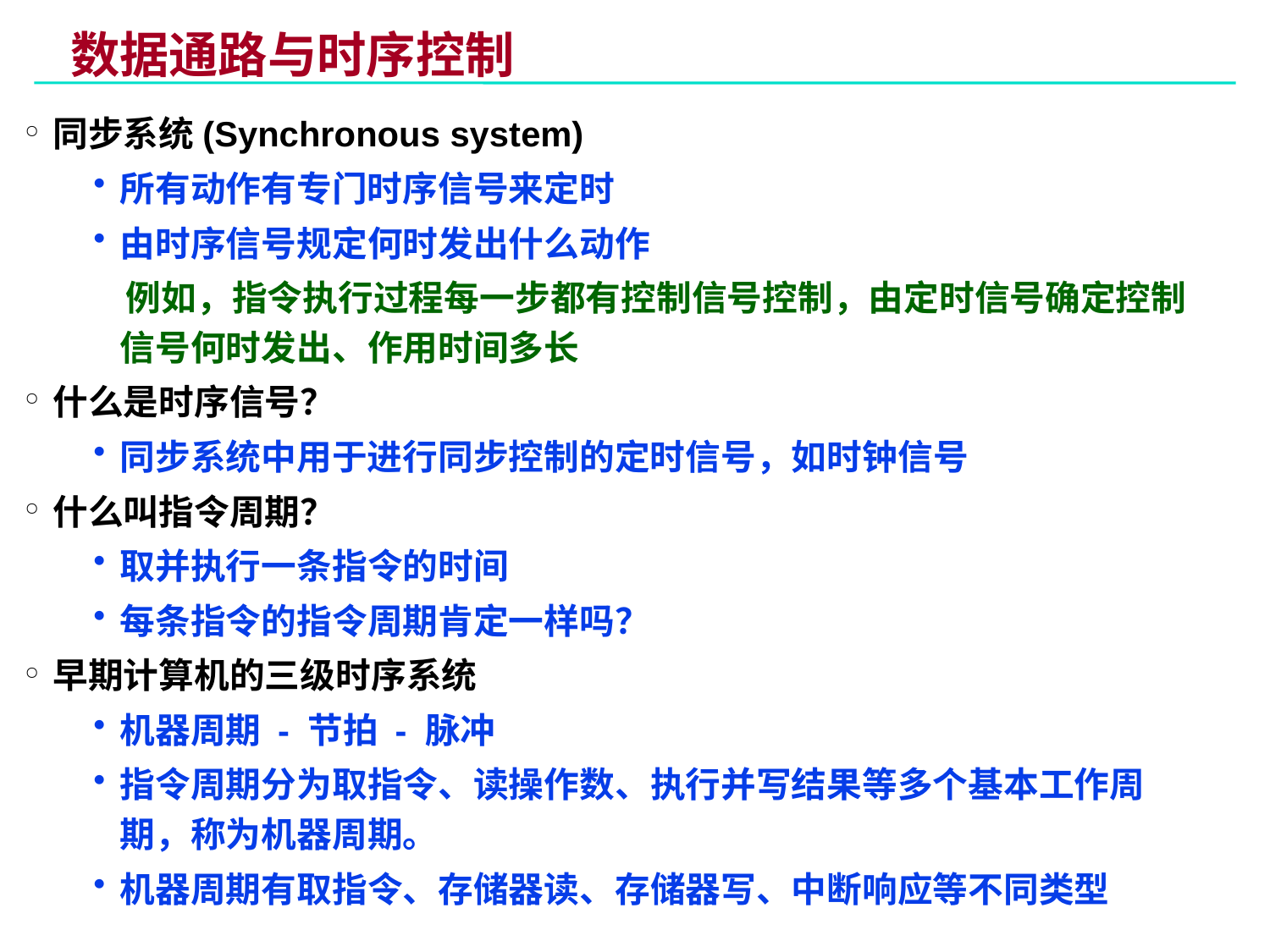

# 数据通路与时序控制
同步系统(Synchronous system)
所有动作有专门时序信号来定时
由时序信号规定何时发出什么动作
   例如，指令执行过程每一步都有控制信号控制，由定时信号确定控制信号何时发出、作用时间多长
什么是时序信号？
同步系统中用于进行同步控制的定时信号，如时钟信号
什么叫指令周期？
取并执行一条指令的时间
每条指令的指令周期肯定一样吗？
早期计算机的三级时序系统
机器周期 - 节拍 - 脉冲
指令周期分为取指令、读操作数、执行并写结果等多个基本工作周期，称为机器周期。
机器周期有取指令、存储器读、存储器写、中断响应等不同类型